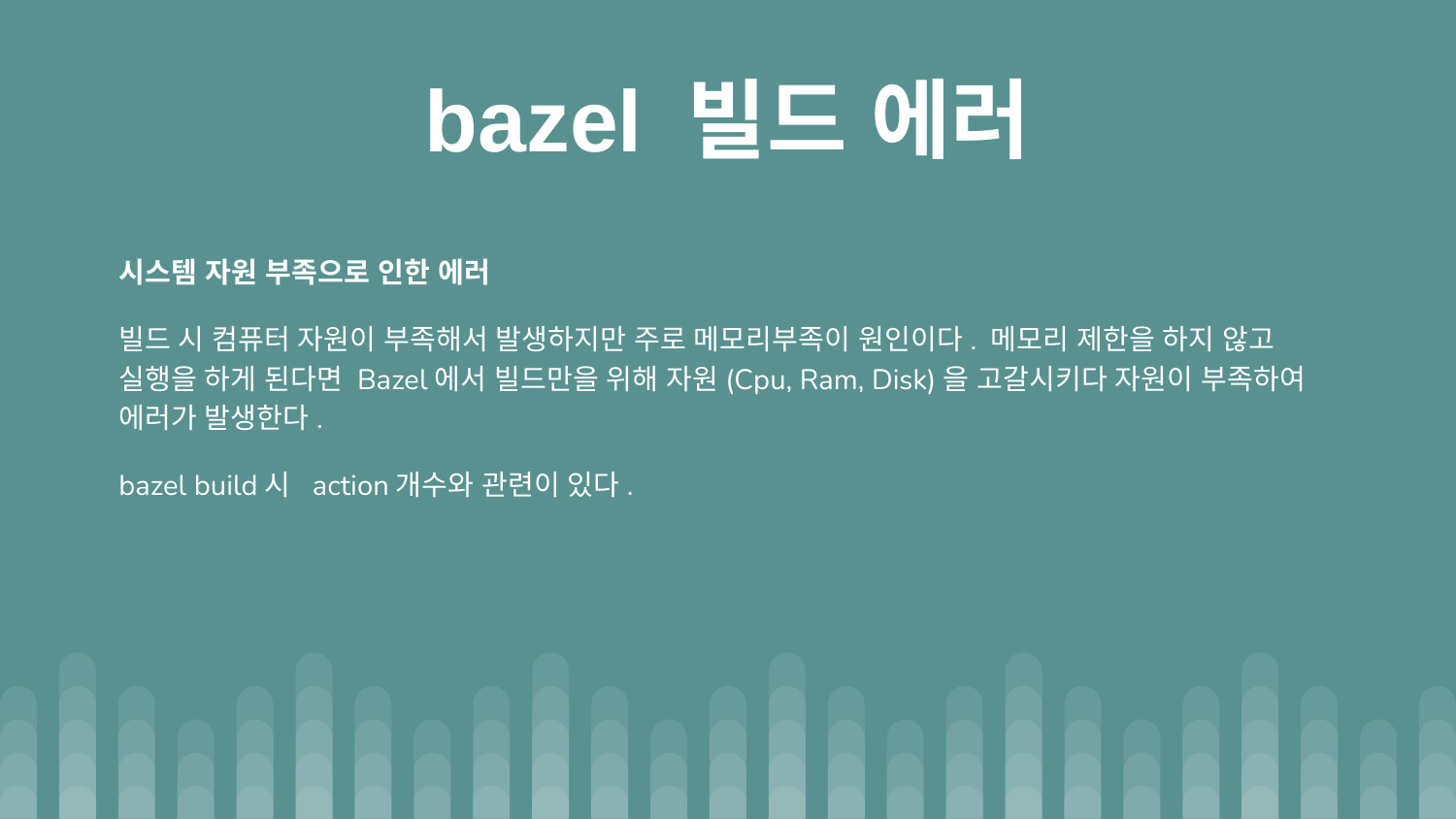

# bazel 빌드 에러
시스템 자원 부족으로 인한 에러
빌드 시 컴퓨터 자원이 부족해서 발생하지만 주로 메모리부족이 원인이다. 메모리 제한을 하지 않고 실행을 하게 된다면 Bazel에서 빌드만을 위해 자원(Cpu, Ram, Disk)을 고갈시키다 자원이 부족하여 에러가 발생한다.
bazel build시  action개수와 관련이 있다.